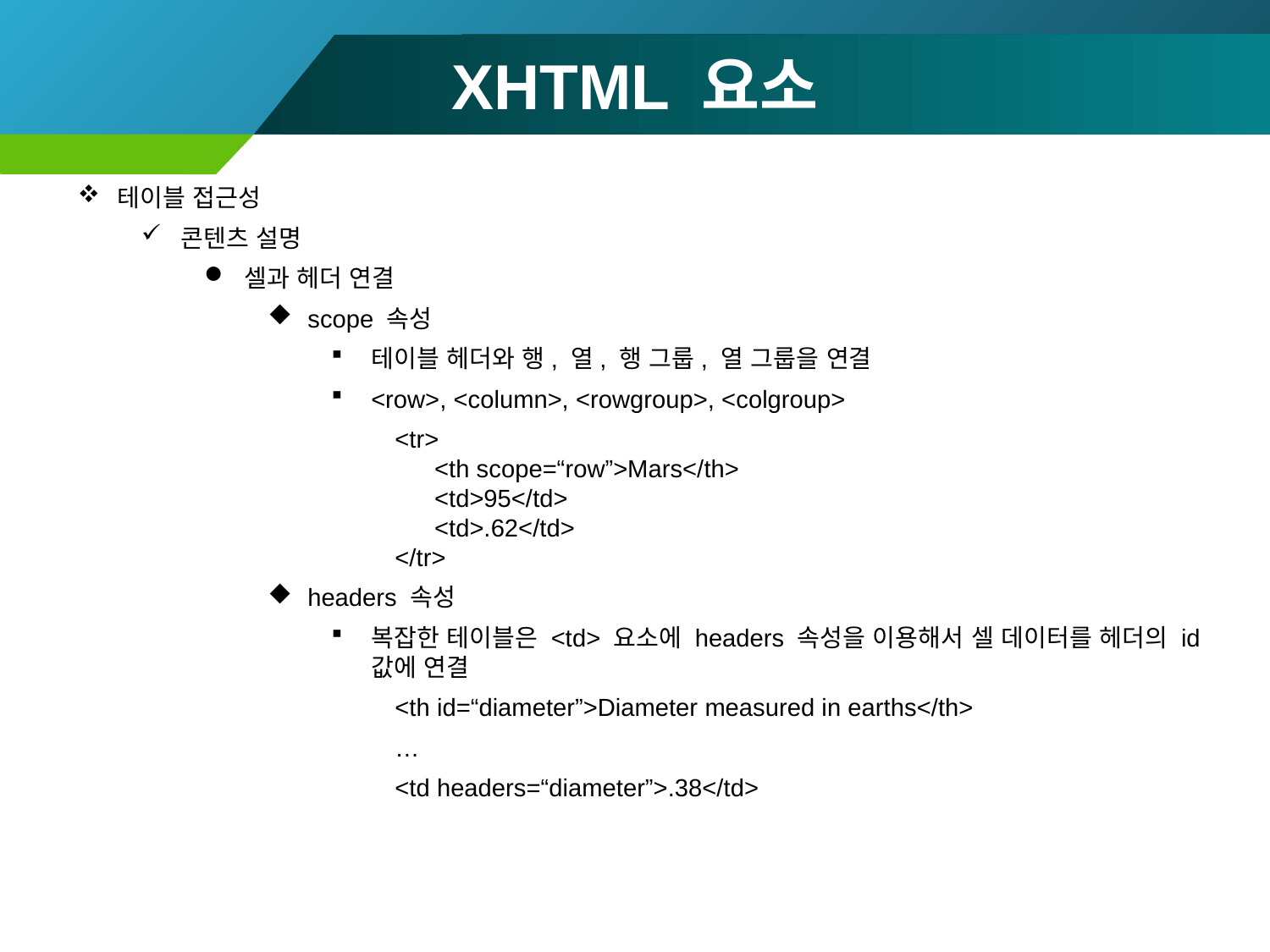

# XHTML 요소
테이블 접근성
콘텐츠 설명
셀과 헤더 연결
scope 속성
테이블 헤더와 행, 열, 행 그룹, 열 그룹을 연결
<row>, <column>, <rowgroup>, <colgroup>
<tr>
	<th scope=“row”>Mars</th>
	<td>95</td>
	<td>.62</td>
</tr>
headers 속성
복잡한 테이블은 <td> 요소에 headers 속성을 이용해서 셀 데이터를 헤더의 id 값에 연결
<th id=“diameter”>Diameter measured in earths</th>
…
<td headers=“diameter”>.38</td>
100